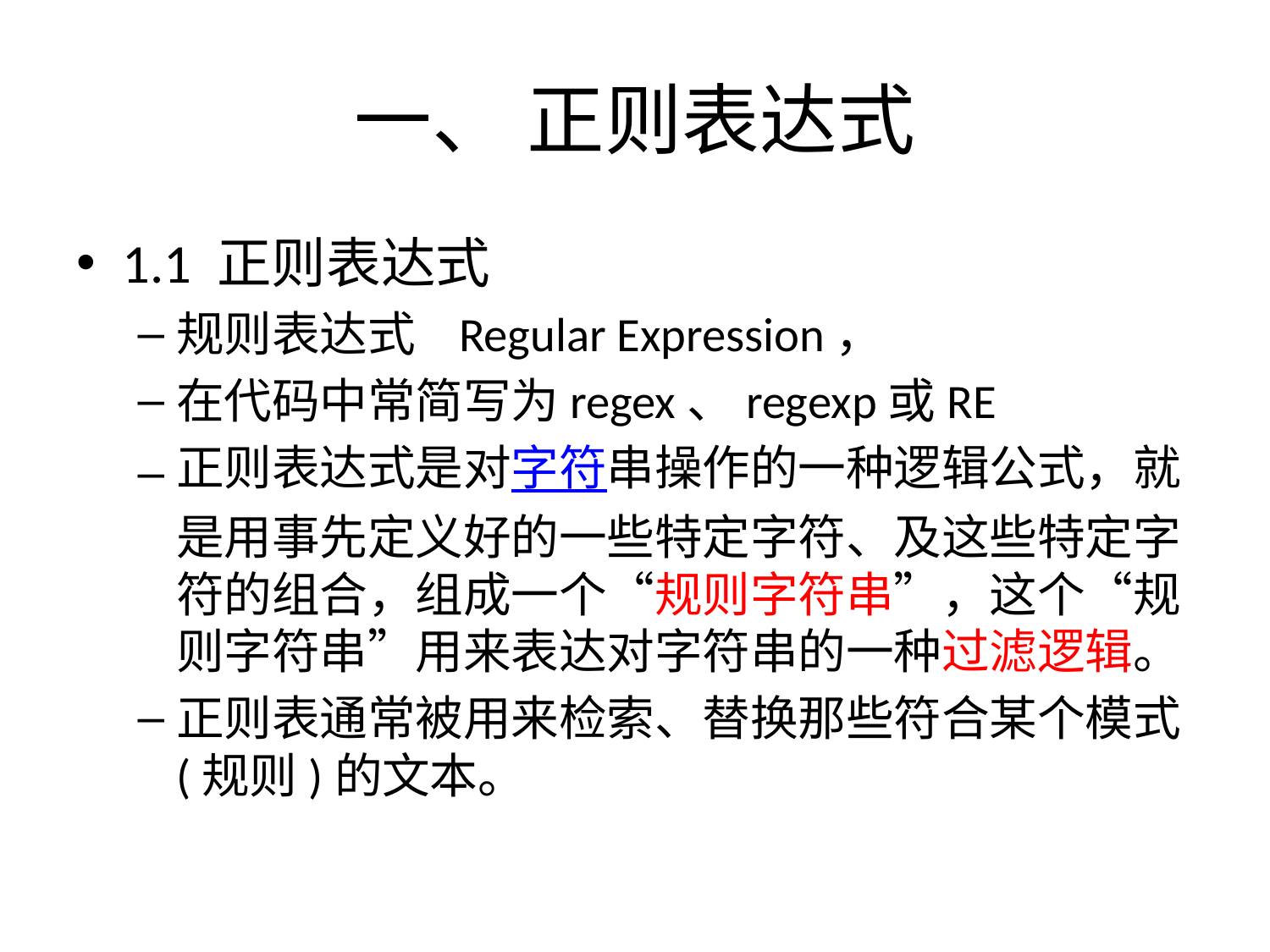

# 一、 正则表达式
1.1 正则表达式
规则表达式   Regular Expression，
在代码中常简写为regex、regexp或RE
正则表达式是对字符串操作的一种逻辑公式，就是用事先定义好的一些特定字符、及这些特定字符的组合，组成一个“规则字符串”，这个“规则字符串”用来表达对字符串的一种过滤逻辑。
正则表通常被用来检索、替换那些符合某个模式(规则)的文本。